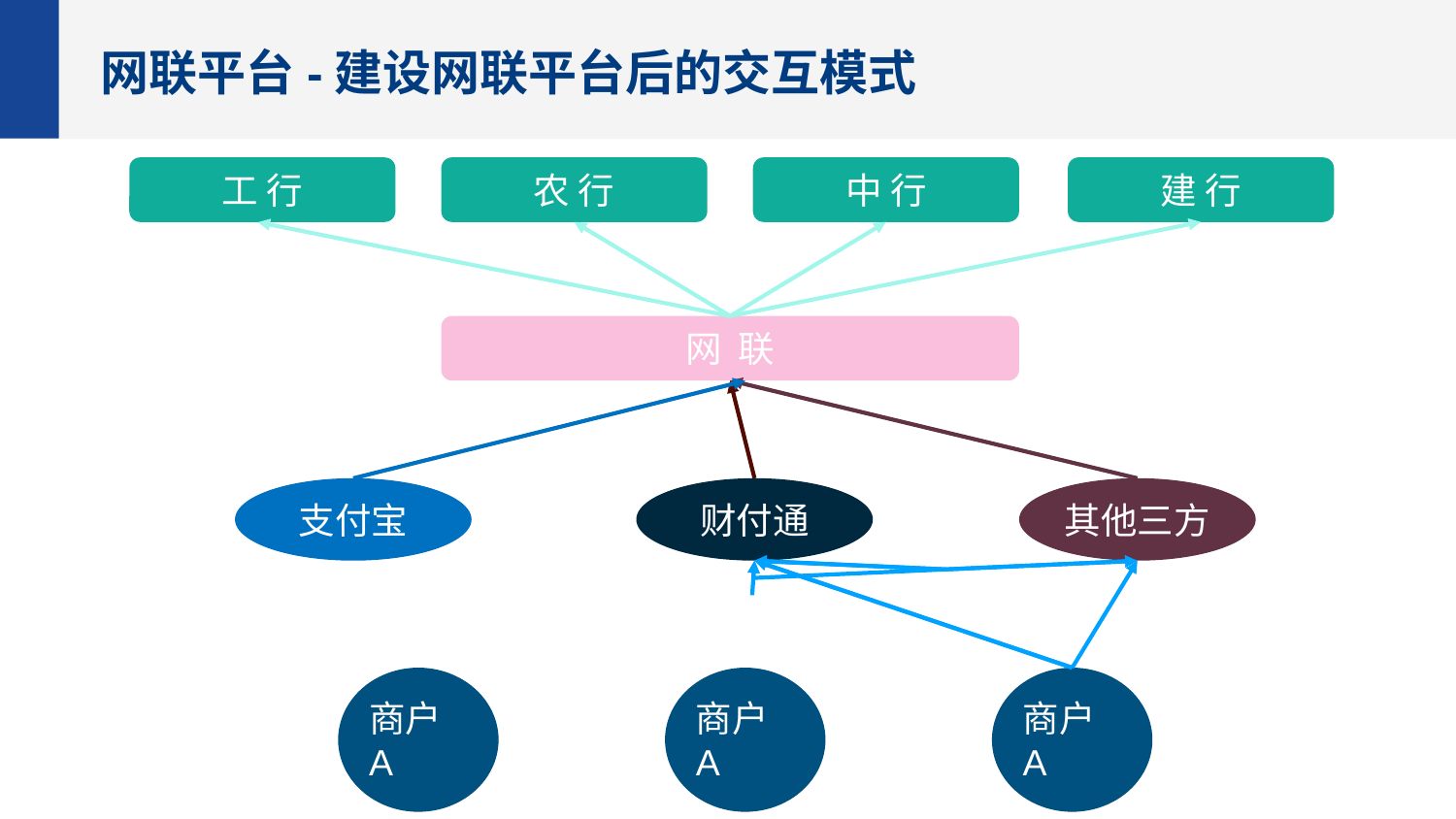

网联平台-建设网联平台后的交互模式
工 行
农 行
中 行
建 行
网  联
支付宝
财付通
其他三方
商户A
商户A
商户A